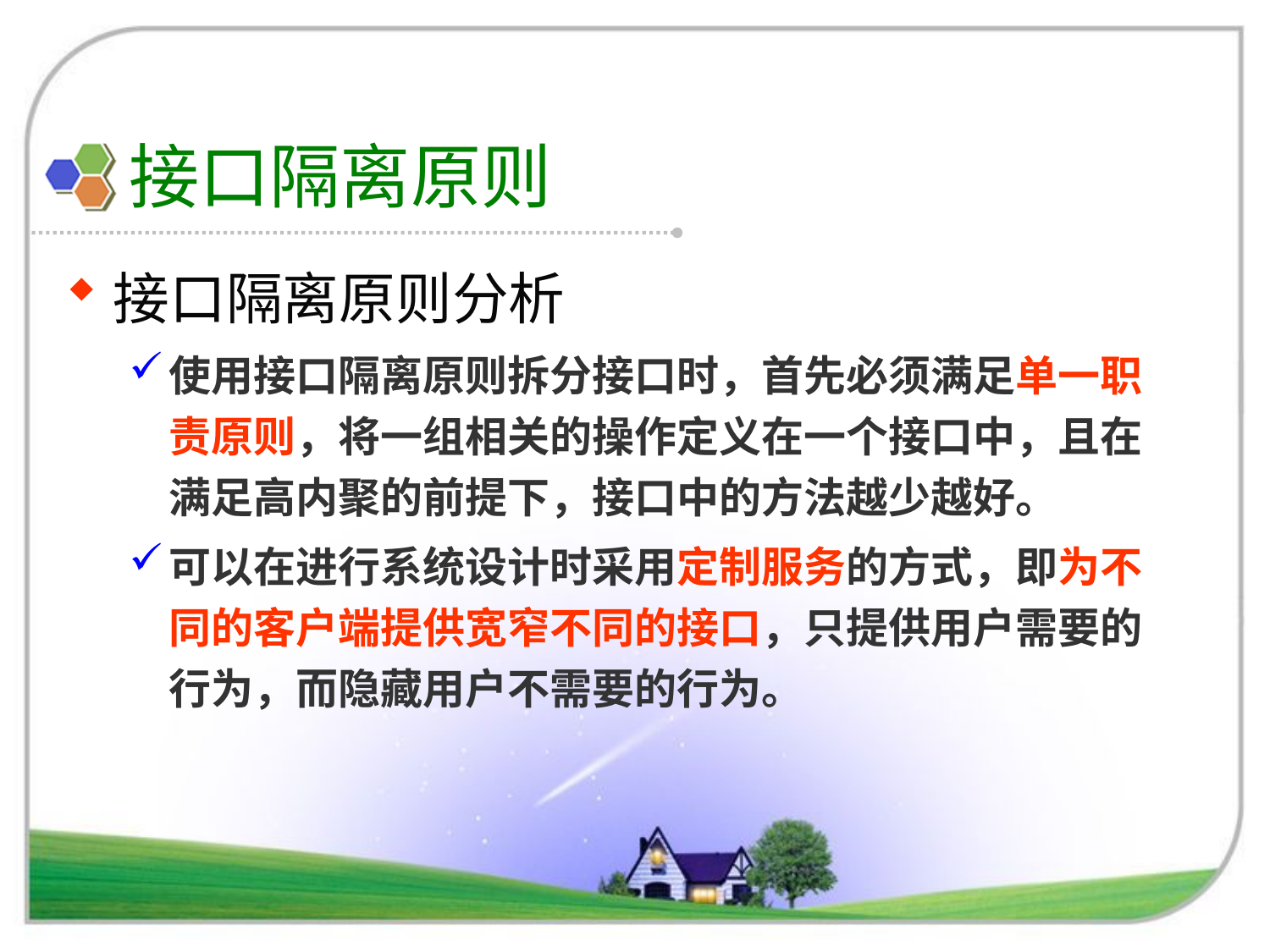

# 接口隔离原则
接口隔离原则分析
使用接口隔离原则拆分接口时，首先必须满足单一职责原则，将一组相关的操作定义在一个接口中，且在满足高内聚的前提下，接口中的方法越少越好。
可以在进行系统设计时采用定制服务的方式，即为不同的客户端提供宽窄不同的接口，只提供用户需要的行为，而隐藏用户不需要的行为。